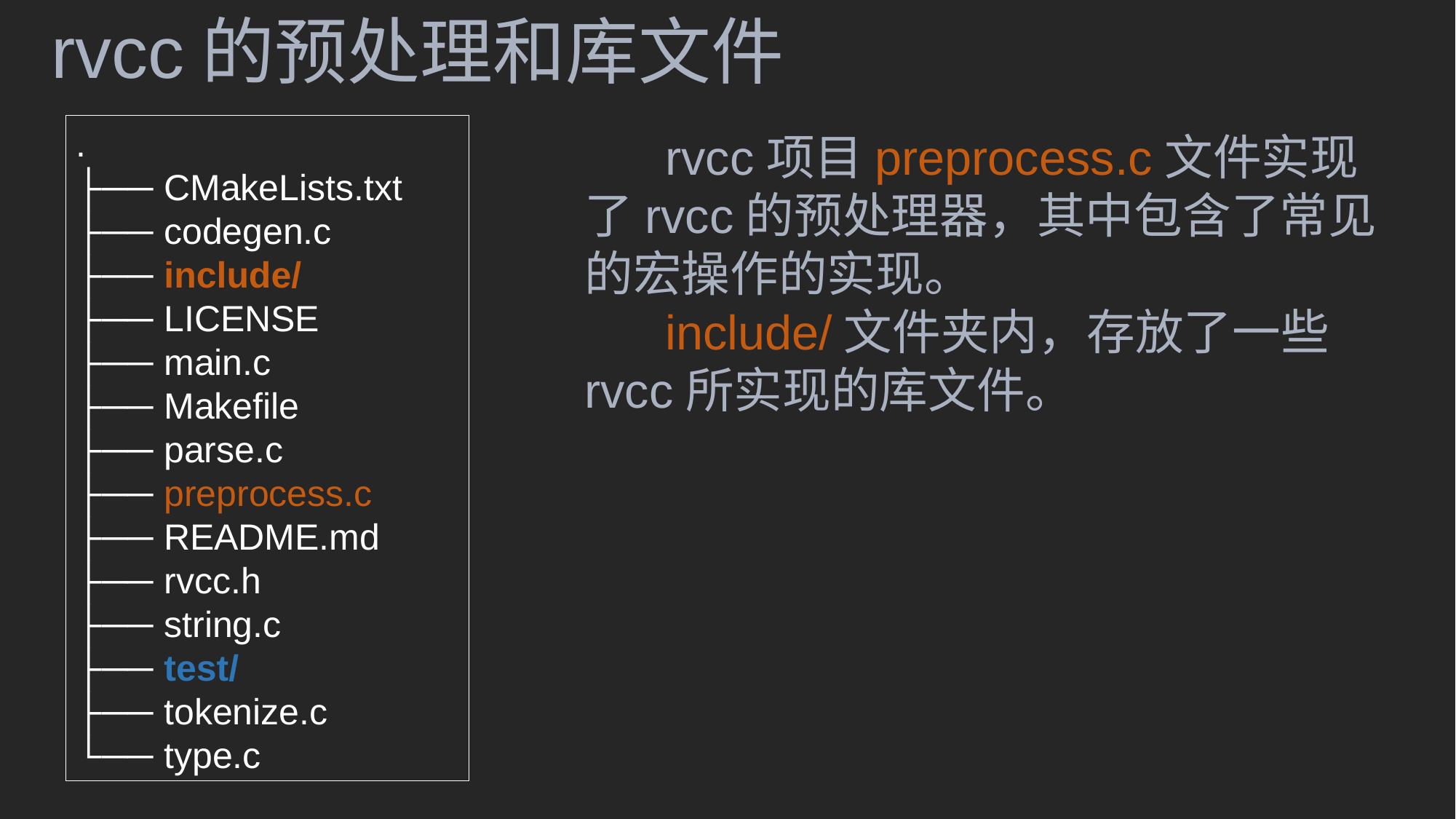

rvcc的预处理和库文件
.
├── CMakeLists.txt
├── codegen.c
├── include/
├── LICENSE
├── main.c
├── Makefile
├── parse.c
├── preprocess.c
├── README.md
├── rvcc.h
├── string.c
├── test/
├── tokenize.c
└── type.c
      rvcc项目preprocess.c文件实现了rvcc的预处理器，其中包含了常见的宏操作的实现。
      include/文件夹内，存放了一些rvcc所实现的库文件。